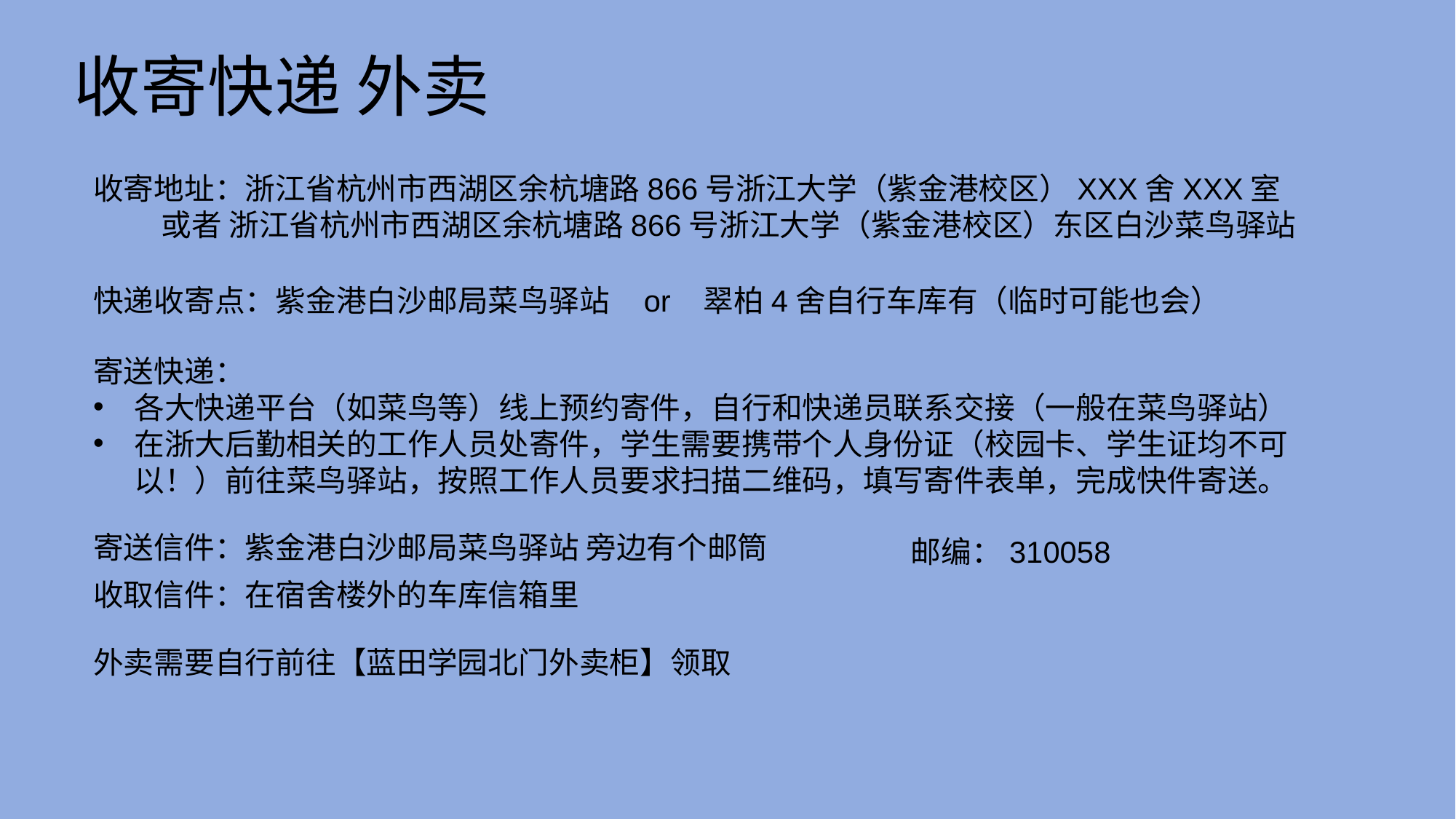

收寄快递 外卖
收寄地址：浙江省杭州市西湖区余杭塘路866号浙江大学（紫金港校区）XXX舍XXX室
         或者 浙江省杭州市西湖区余杭塘路866号浙江大学（紫金港校区）东区白沙菜鸟驿站
快递收寄点：紫金港白沙邮局菜鸟驿站    or   翠柏4舍自行车库有（临时可能也会）
寄送快递：
各大快递平台（如菜鸟等）线上预约寄件，自行和快递员联系交接（一般在菜鸟驿站）
在浙大后勤相关的工作人员处寄件，学生需要携带个人身份证（校园卡、学生证均不可以！）前往菜鸟驿站，按照工作人员要求扫描二维码，填写寄件表单，完成快件寄送。
寄送信件：紫金港白沙邮局菜鸟驿站 旁边有个邮筒
收取信件：在宿舍楼外的车库信箱里
邮编：310058
外卖需要自行前往【蓝田学园北门外卖柜】领取